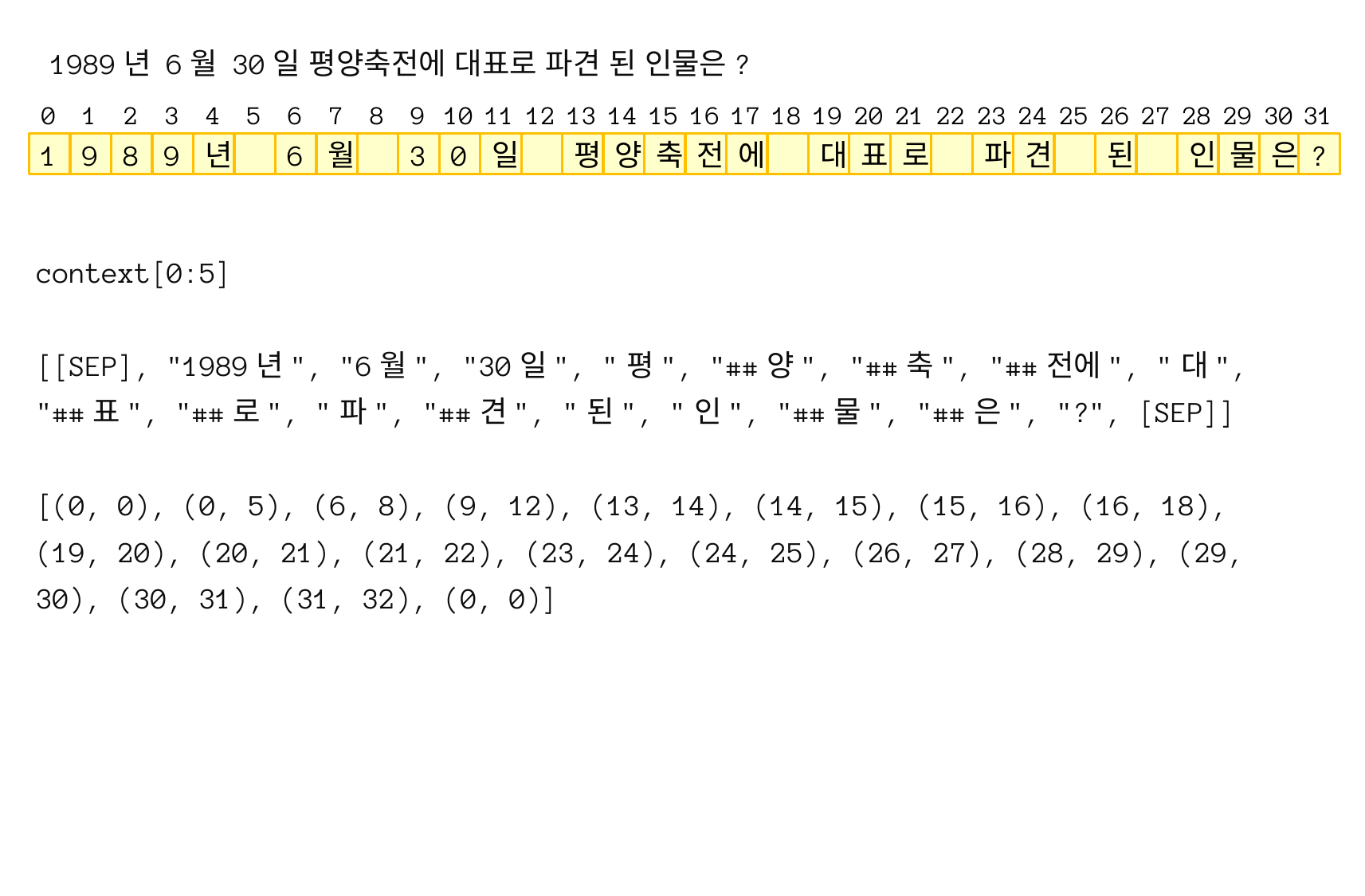

1989년 6월 30일 평양축전에 대표로 파견 된 인물은?
0
1
2
3
4
5
6
7
8
9
10
11
12
13
14
15
16
17
18
19
20
21
22
23
24
25
26
27
28
29
30
31
1
9
8
9
년

6
월

3
0
일

평
양
축
전
에

대
표
로

파
견

된

인
물
은
?
context[0:5]

[[SEP], "1989년", "6월", "30일", "평", "##양", "##축", "##전에", "대", "##표", "##로", "파", "##견", "된", "인", "##물", "##은", "?", [SEP]]

[(0, 0), (0, 5), (6, 8), (9, 12), (13, 14), (14, 15), (15, 16), (16, 18), (19, 20), (20, 21), (21, 22), (23, 24), (24, 25), (26, 27), (28, 29), (29, 30), (30, 31), (31, 32), (0, 0)]